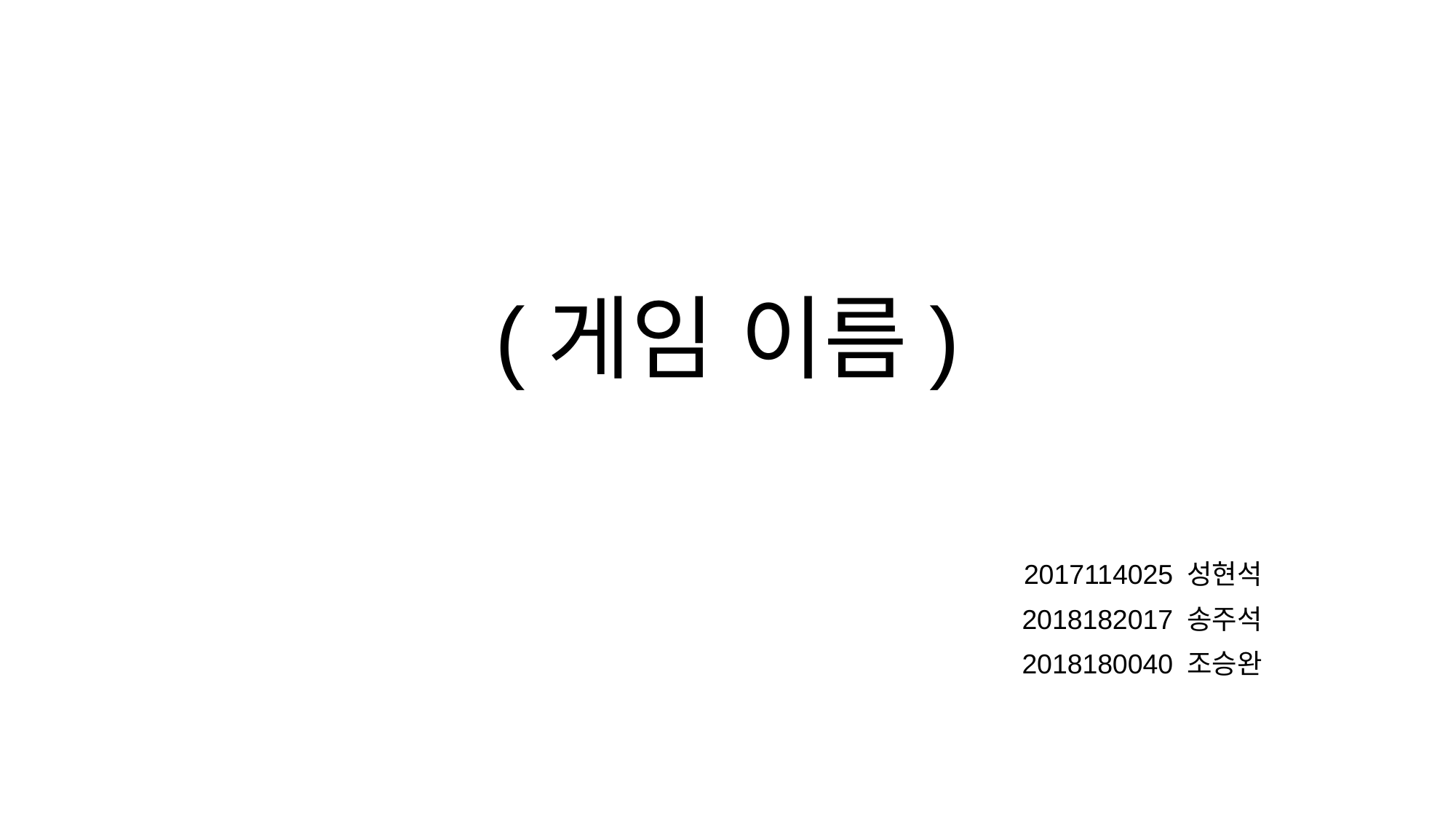

# (게임 이름)
2017114025 성현석
2018182017 송주석
2018180040 조승완